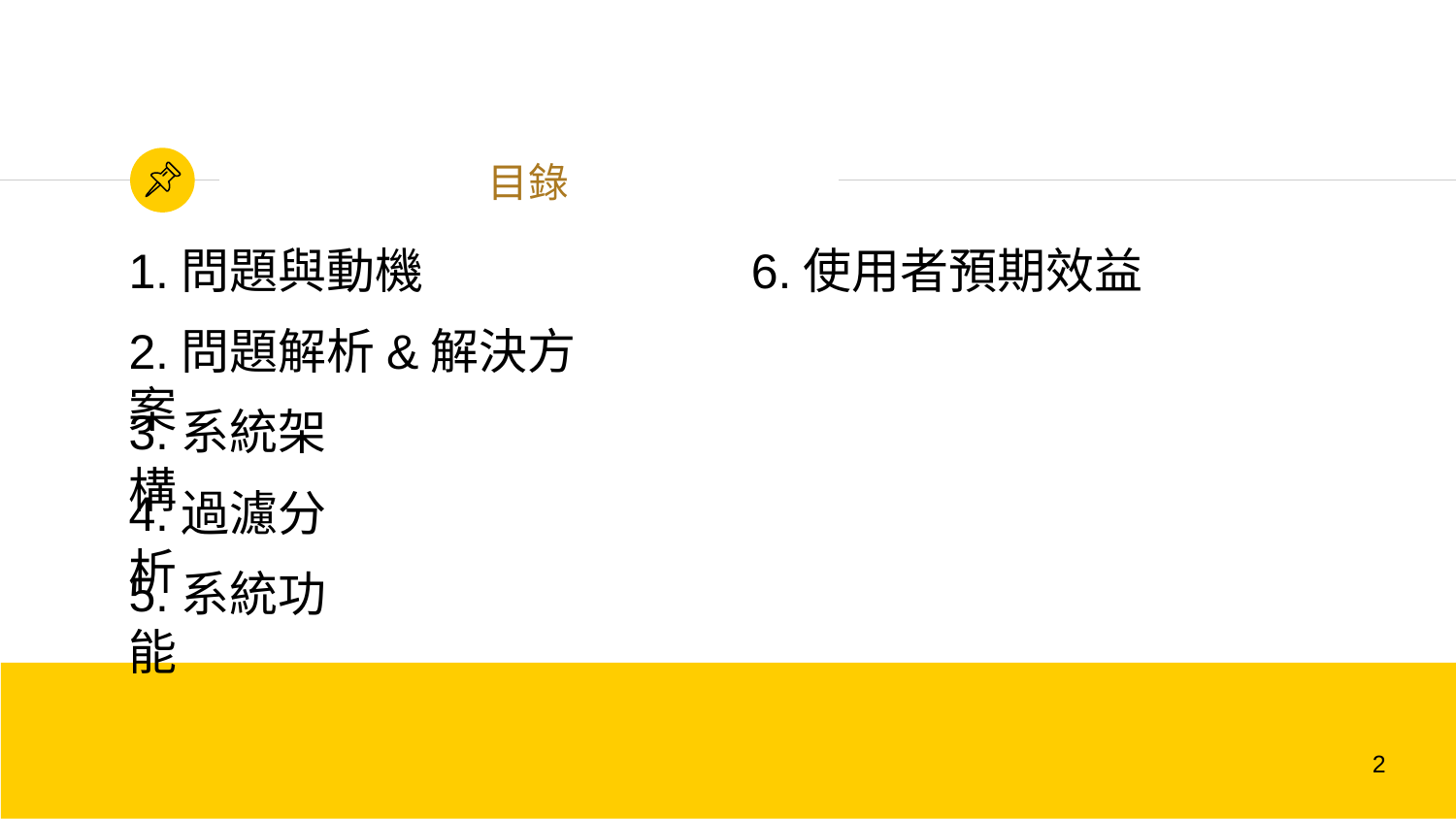

# 目錄

6.使用者預期效益
1.問題與動機
2.問題解析&解決方案
3.系統架構
4.過濾分析
5.系統功能

2